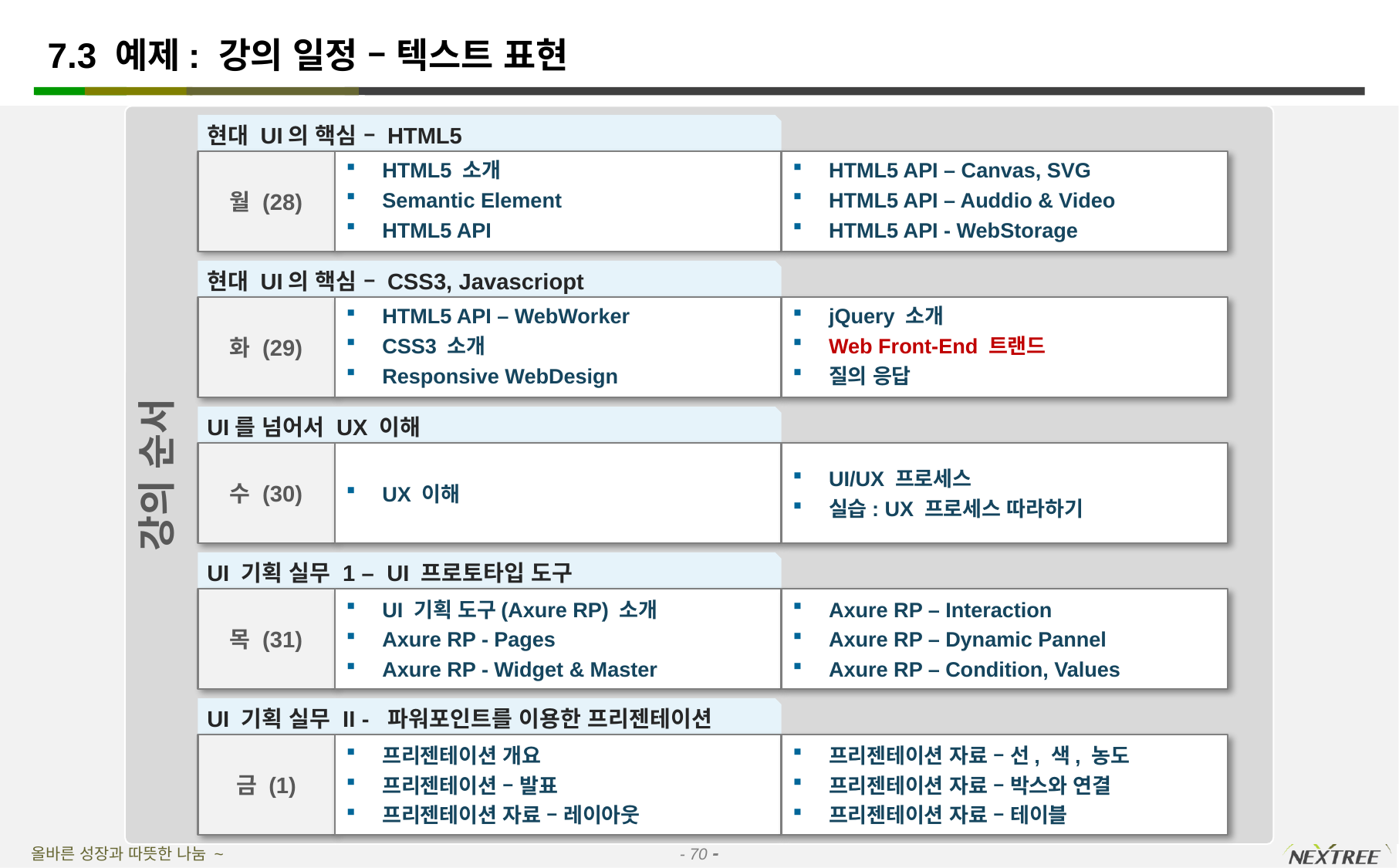

강의 순서
# 7.3 예제: 강의 일정 – 텍스트 표현

현대 UI의 핵심 – HTML5
월 (28)
HTML5 소개
Semantic Element
HTML5 API
HTML5 API – Canvas, SVG
HTML5 API – Auddio & Video
HTML5 API - WebStorage
현대 UI의 핵심 – CSS3, Javascriopt
화 (29)
HTML5 API – WebWorker
CSS3 소개
Responsive WebDesign
jQuery 소개
Web Front-End 트랜드
질의 응답
UI를 넘어서 UX 이해
수 (30)
UX 이해
UI/UX 프로세스
실습: UX 프로세스 따라하기
UI 기획 실무 1 –  UI 프로토타입 도구
목 (31)
UI 기획 도구(Axure RP) 소개
Axure RP - Pages
Axure RP - Widget & Master
Axure RP – Interaction
Axure RP – Dynamic Pannel
Axure RP – Condition, Values
UI 기획 실무 II -  파워포인트를 이용한 프리젠테이션
금 (1)
프리젠테이션 개요
프리젠테이션 – 발표
프리젠테이션 자료 – 레이아웃
프리젠테이션 자료 – 선, 색, 농도
프리젠테이션 자료 – 박스와 연결
프리젠테이션 자료 – 테이블